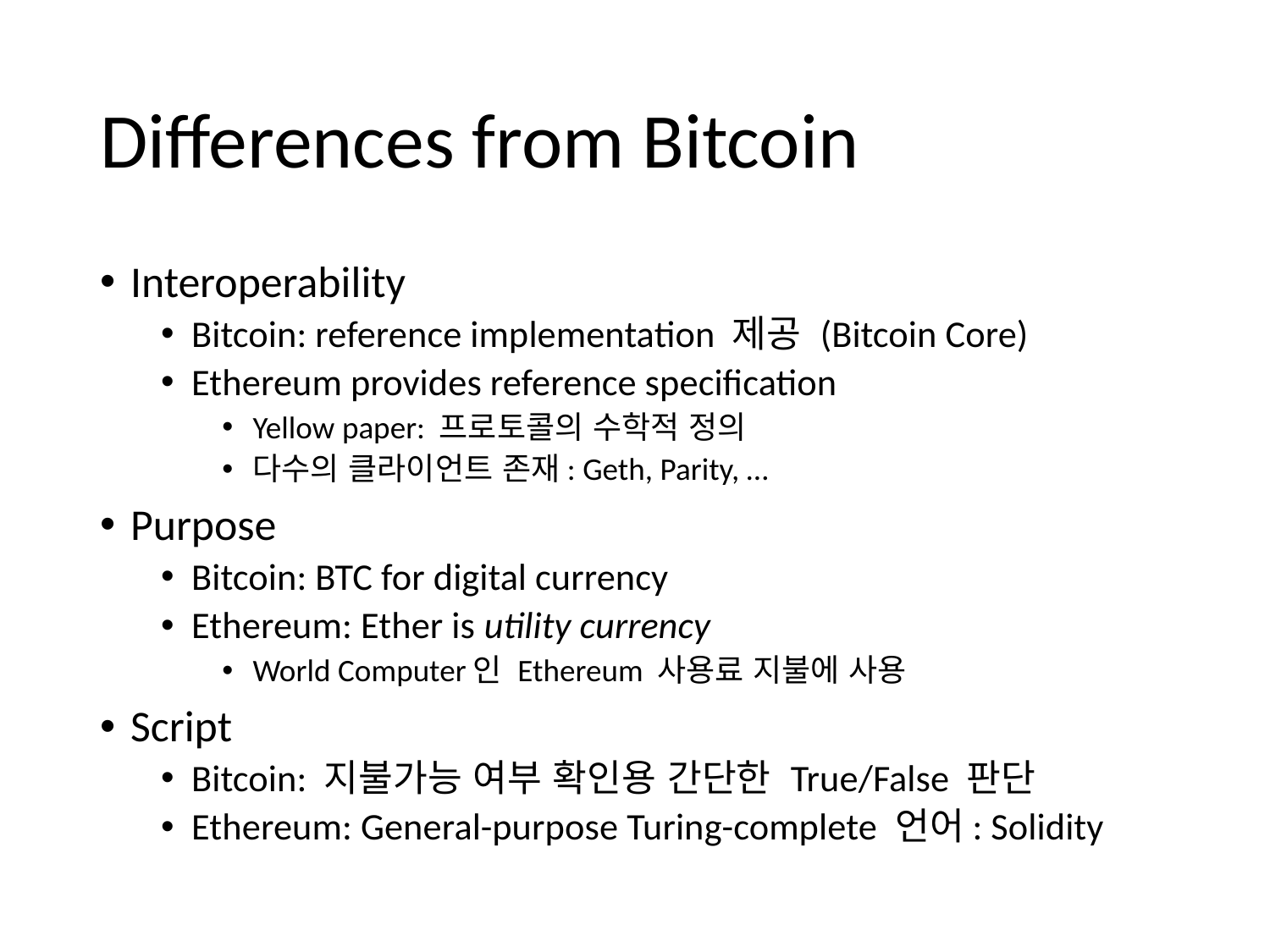

# Differences from Bitcoin
Interoperability
Bitcoin: reference implementation 제공 (Bitcoin Core)
Ethereum provides reference specification
Yellow paper: 프로토콜의 수학적 정의
다수의 클라이언트 존재: Geth, Parity, …
Purpose
Bitcoin: BTC for digital currency
Ethereum: Ether is utility currency
World Computer인 Ethereum 사용료 지불에 사용
Script
Bitcoin: 지불가능 여부 확인용 간단한 True/False 판단
Ethereum: General-purpose Turing-complete 언어: Solidity